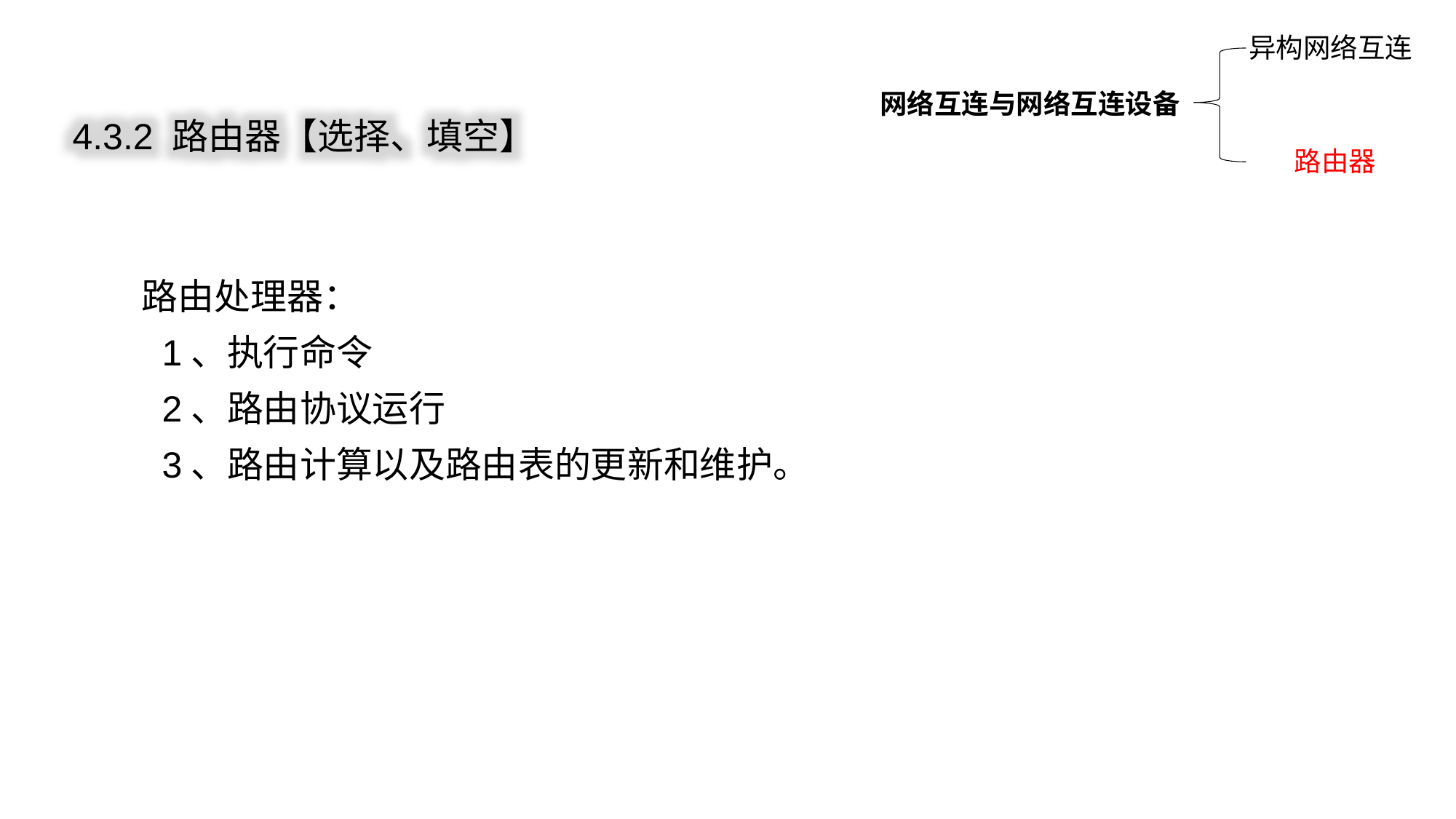

异构网络互连

网络互连与网络互连设备
路由器
4.3.2 路由器【选择、填空】
路由处理器：
  1、执行命令
  2、路由协议运行
  3、路由计算以及路由表的更新和维护。